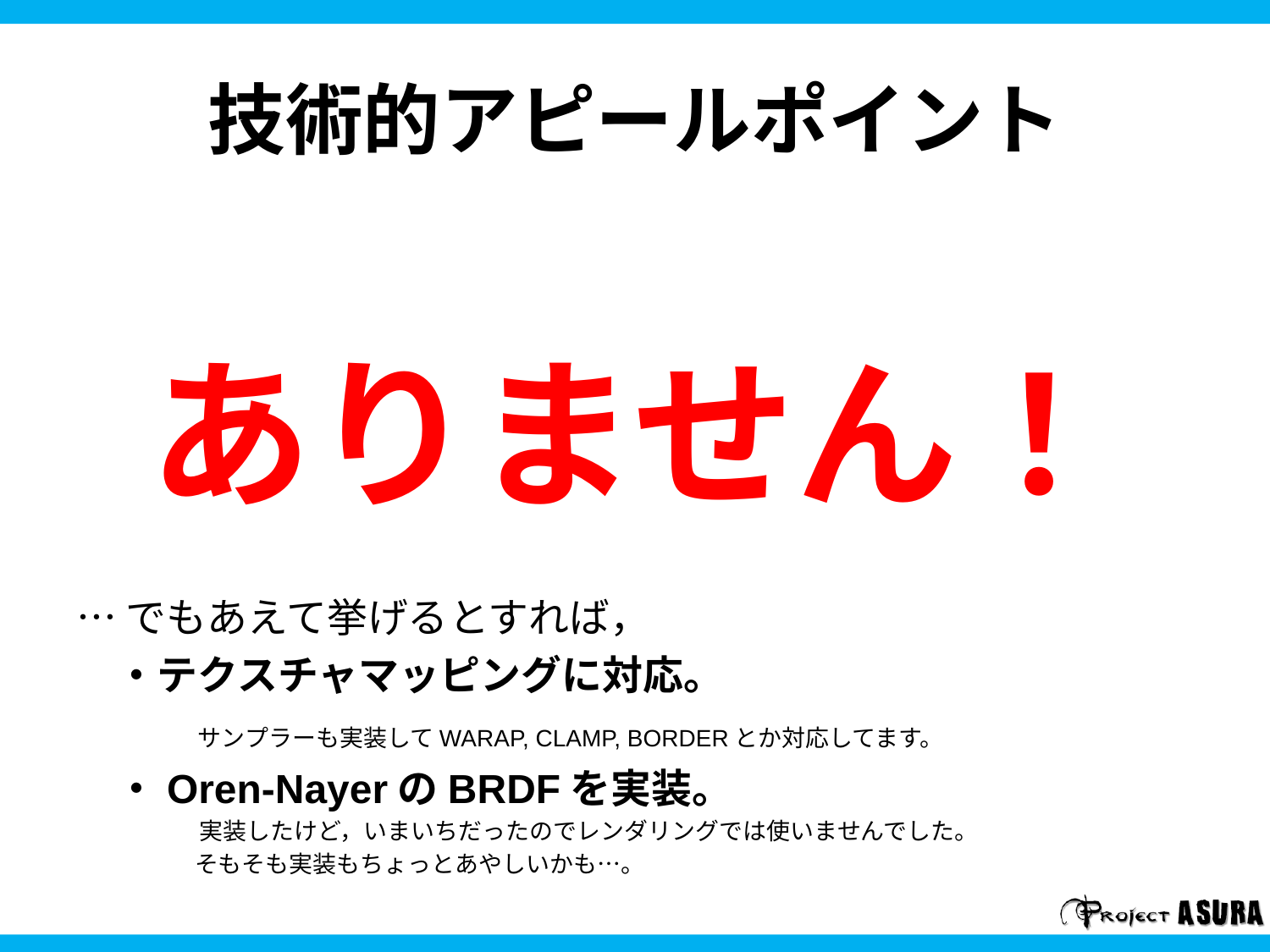

# 技術的アピールポイント
ありません！

…でもあえて挙げるとすれば，
　・テクスチャマッピングに対応。
	サンプラーも実装してWARAP, CLAMP, BORDERとか対応してます。
　・Oren-NayerのBRDFを実装。
　　　　　　　実装したけど，いまいちだったのでレンダリングでは使いませんでした。
　　　　　そもそも実装もちょっとあやしいかも…。